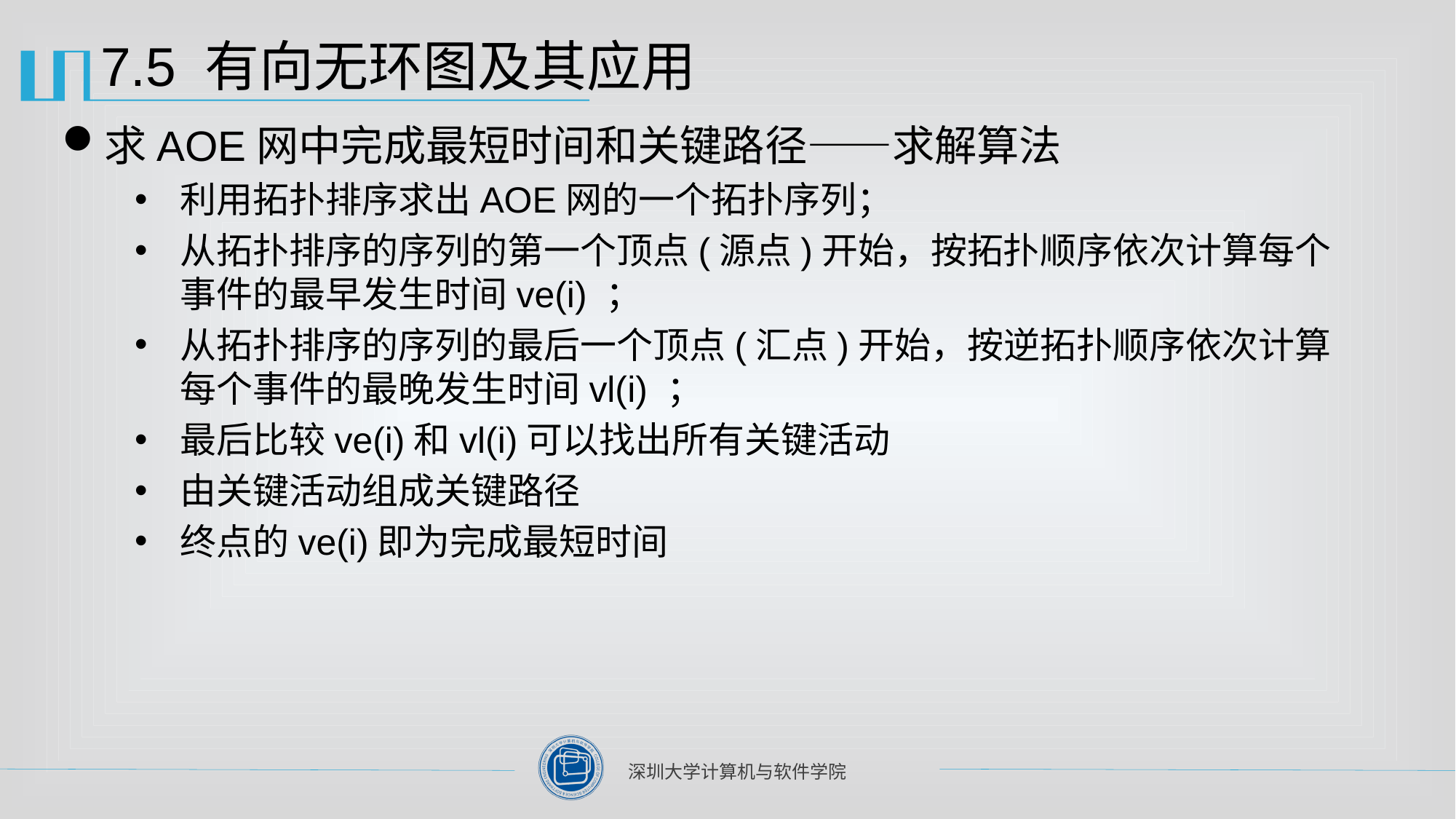

# 7.5 有向无环图及其应用
求AOE网中完成最短时间和关键路径——求解算法
利用拓扑排序求出AOE网的一个拓扑序列；
从拓扑排序的序列的第一个顶点(源点)开始，按拓扑顺序依次计算每个事件的最早发生时间ve(i) ；
从拓扑排序的序列的最后一个顶点(汇点)开始，按逆拓扑顺序依次计算每个事件的最晚发生时间vl(i) ；
最后比较ve(i)和vl(i)可以找出所有关键活动
由关键活动组成关键路径
终点的ve(i)即为完成最短时间
109